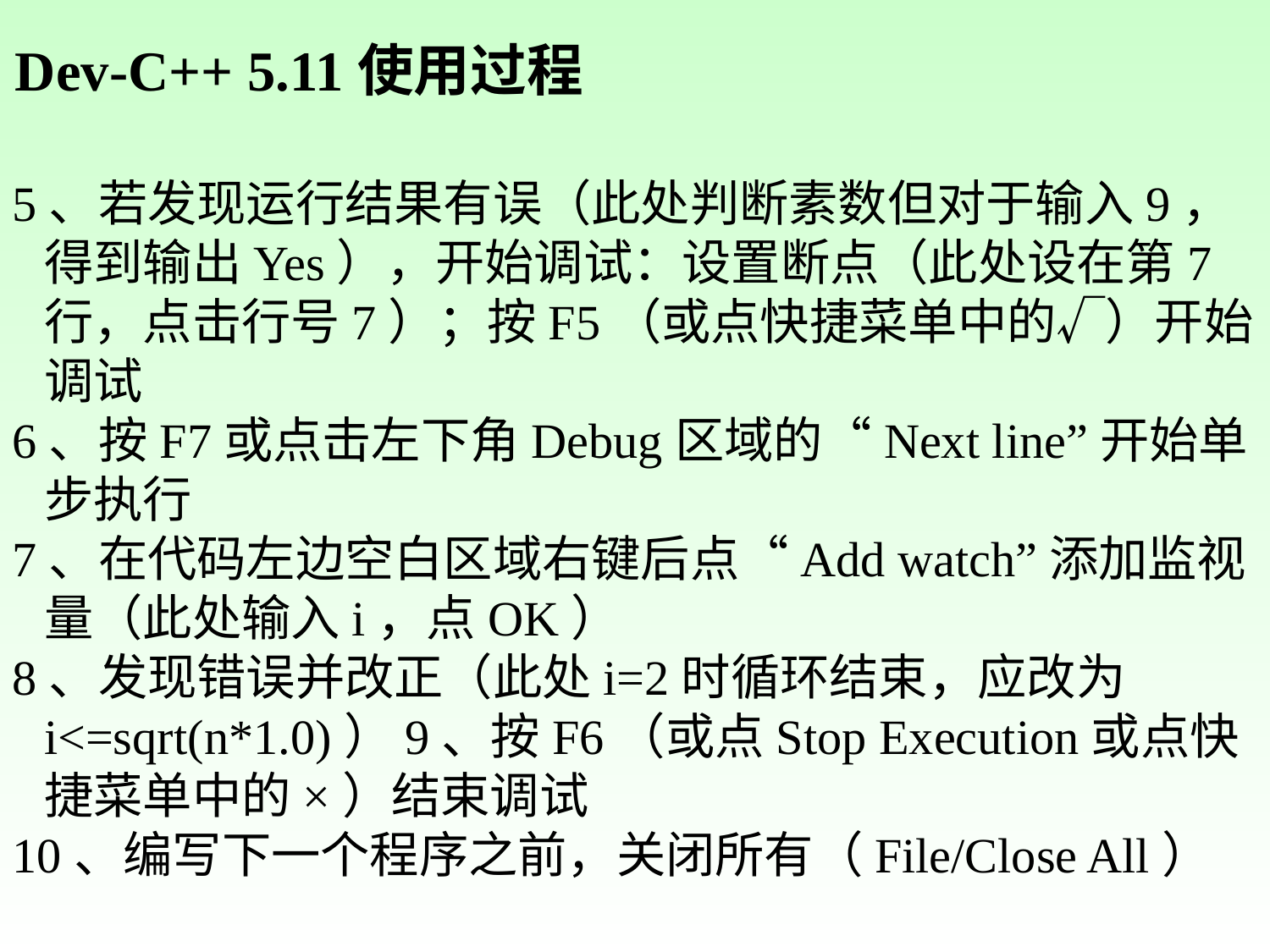

Dev-C++ 5.11使用过程
5、若发现运行结果有误（此处判断素数但对于输入9，得到输出Yes），开始调试：设置断点（此处设在第7行，点击行号7）；按F5（或点快捷菜单中的√）开始调试
6、按F7或点击左下角Debug区域的“Next line”开始单步执行
7、在代码左边空白区域右键后点“Add watch”添加监视量（此处输入i，点OK）
8、发现错误并改正（此处i=2时循环结束，应改为i<=sqrt(n*1.0)）9、按F6（或点Stop Execution或点快捷菜单中的×）结束调试
10、编写下一个程序之前，关闭所有（File/Close All）